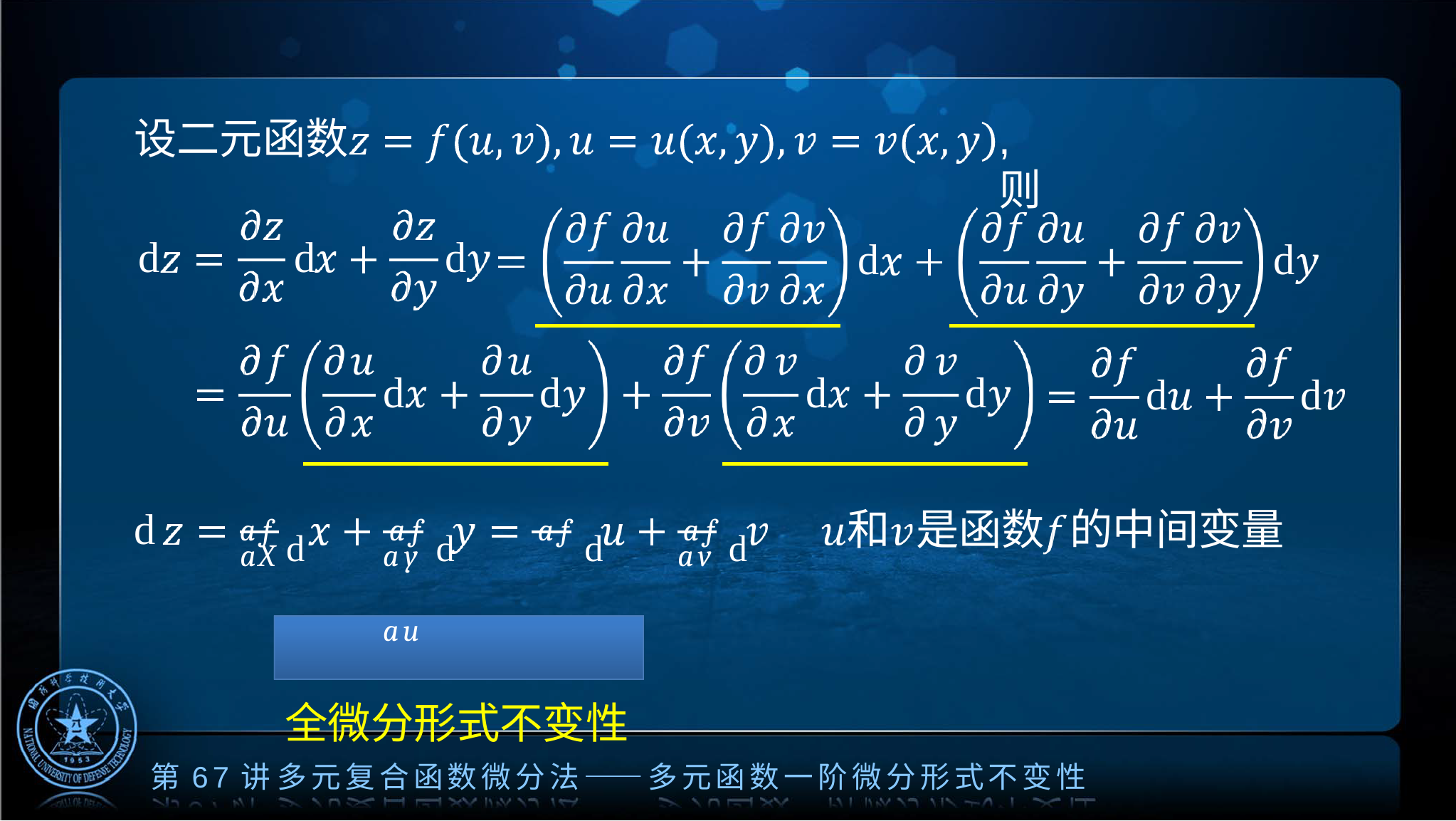

# 设二元函数
, 则

d	d
d
d
d

d
d
d
d
d
d

af d	af d	af d	af d
d
和	是函数	的中间变量

aX
ay	au

全微分形式不变性
av

第67讲	多元复合函数微分法——多元函数一阶微分形式不变性